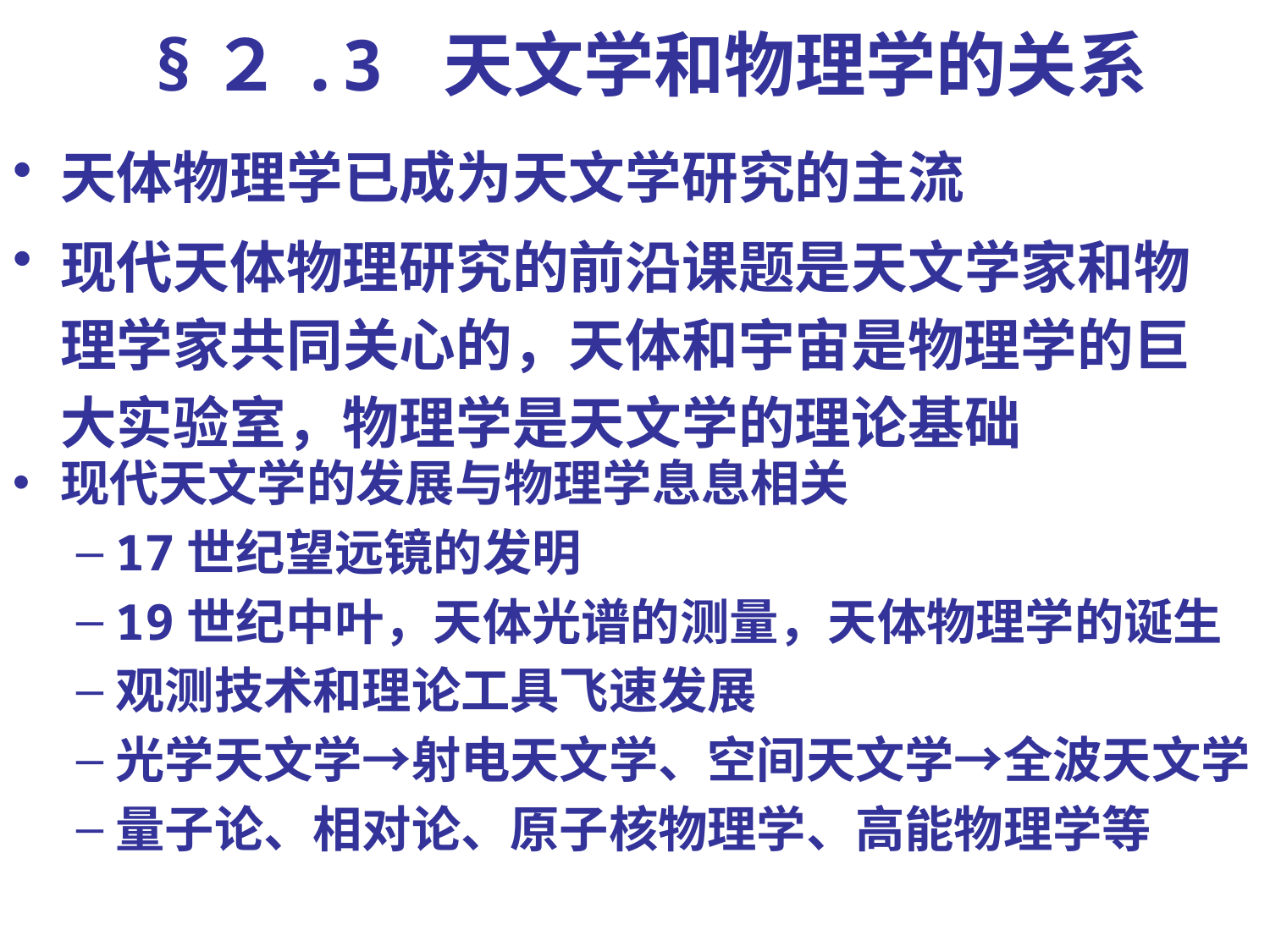

# §２.3 天文学和物理学的关系
天体物理学已成为天文学研究的主流
现代天体物理研究的前沿课题是天文学家和物理学家共同关心的，天体和宇宙是物理学的巨大实验室，物理学是天文学的理论基础
现代天文学的发展与物理学息息相关
17世纪望远镜的发明
19世纪中叶，天体光谱的测量，天体物理学的诞生
观测技术和理论工具飞速发展
光学天文学→射电天文学、空间天文学→全波天文学
量子论、相对论、原子核物理学、高能物理学等